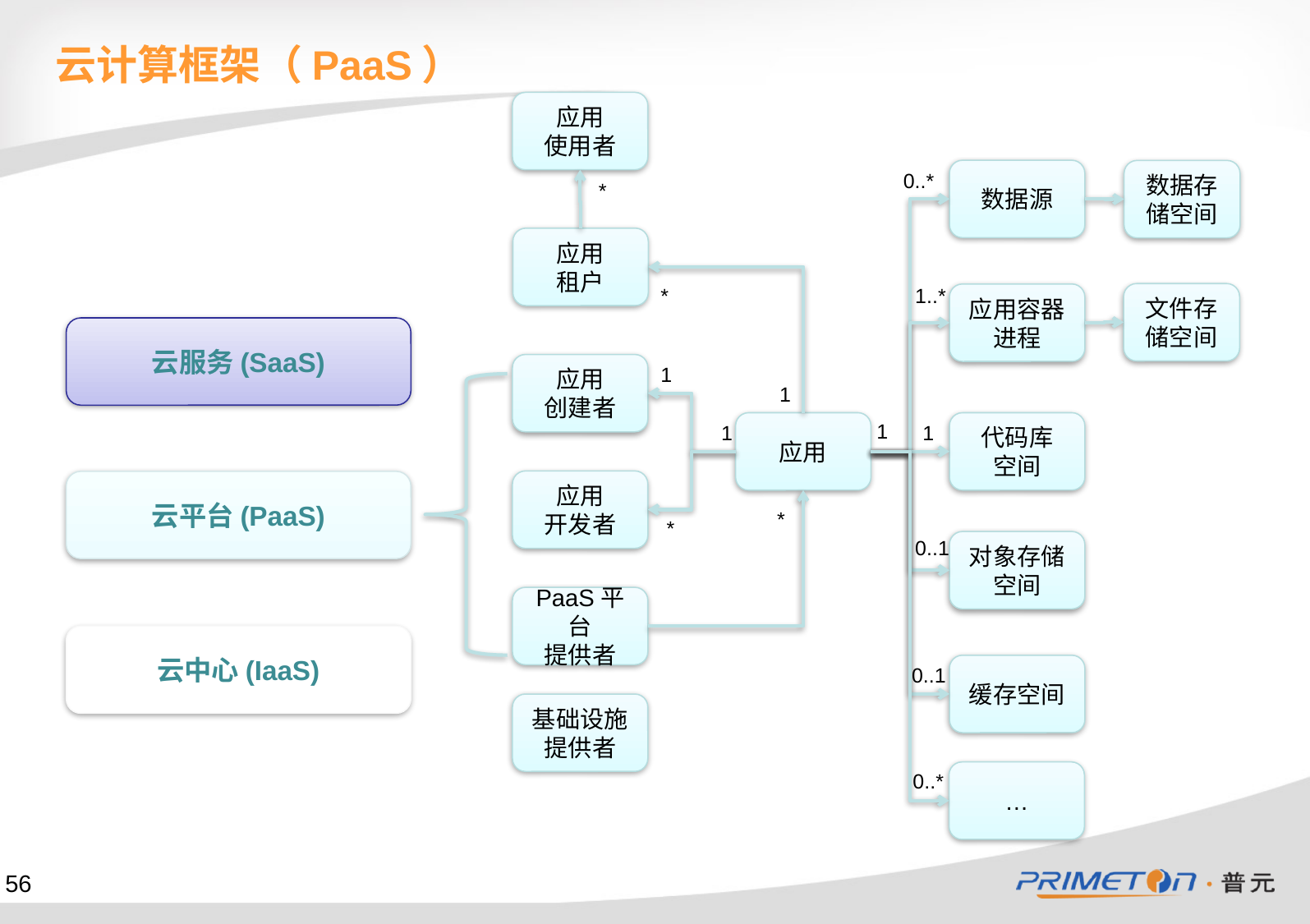

云计算框架（PaaS）
应用
使用者
数据源
数据存储空间
0..*
*
应用
租户
*
1..*
文件存储空间
应用容器进程
云服务(SaaS)
应用
创建者
1

1
1
应用
代码库
空间
1
1
应用
开发者
云平台(PaaS)
*
*
0..1
对象存储空间
PaaS平台
提供者
云中心(IaaS)
缓存空间
0..1
基础设施
提供者
0..*
…
56